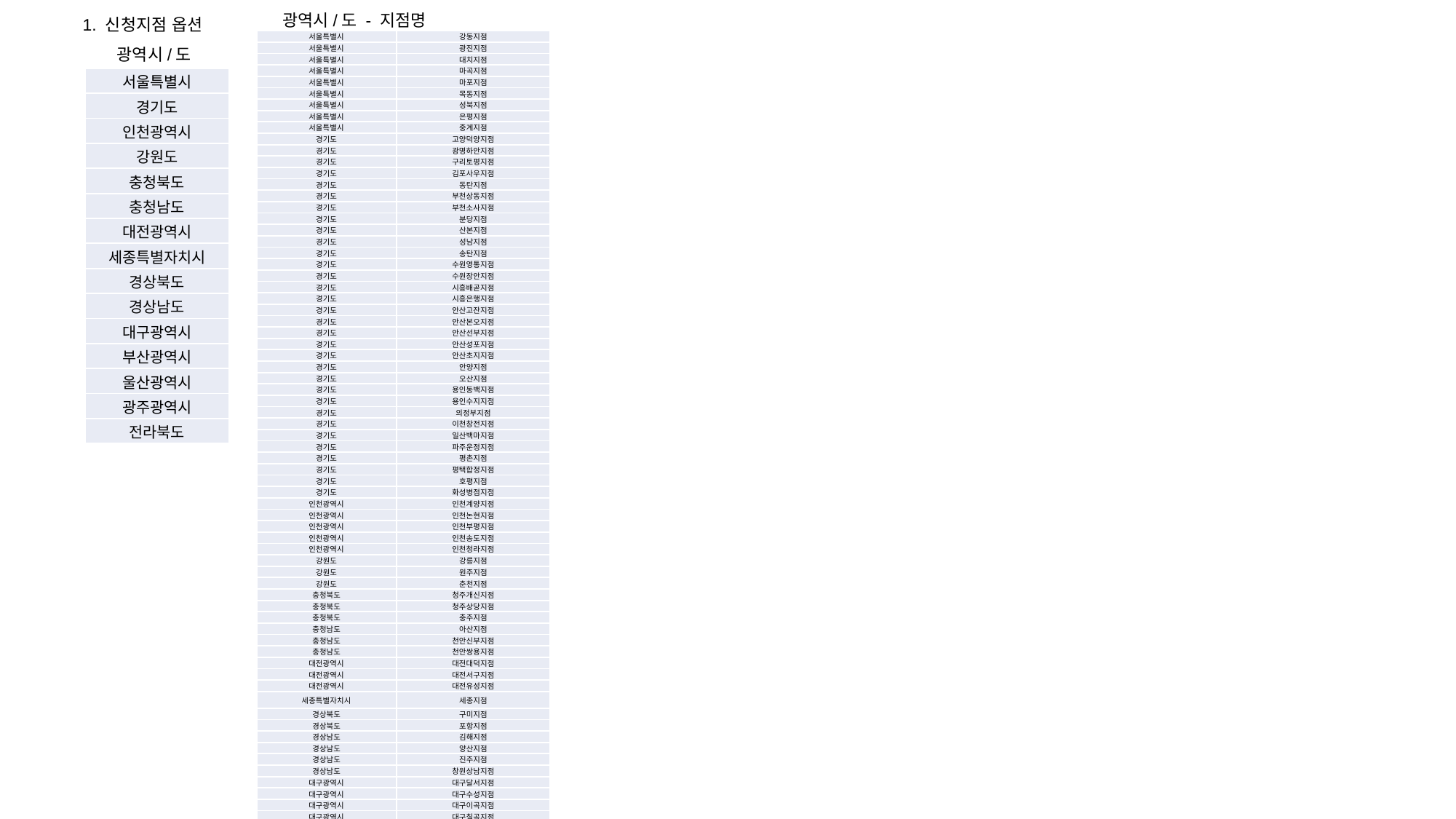

광역시/도 - 지점명
1. 신청지점 옵션
| 서울특별시 | 강동지점 |
| --- | --- |
| 서울특별시 | 광진지점 |
| 서울특별시 | 대치지점 |
| 서울특별시 | 마곡지점 |
| 서울특별시 | 마포지점 |
| 서울특별시 | 목동지점 |
| 서울특별시 | 성북지점 |
| 서울특별시 | 은평지점 |
| 서울특별시 | 중계지점 |
| 경기도 | 고양덕양지점 |
| 경기도 | 광명하안지점 |
| 경기도 | 구리토평지점 |
| 경기도 | 김포사우지점 |
| 경기도 | 동탄지점 |
| 경기도 | 부천상동지점 |
| 경기도 | 부천소사지점 |
| 경기도 | 분당지점 |
| 경기도 | 산본지점 |
| 경기도 | 성남지점 |
| 경기도 | 송탄지점 |
| 경기도 | 수원영통지점 |
| 경기도 | 수원장안지점 |
| 경기도 | 시흥배곧지점 |
| 경기도 | 시흥은행지점 |
| 경기도 | 안산고잔지점 |
| 경기도 | 안산본오지점 |
| 경기도 | 안산선부지점 |
| 경기도 | 안산성포지점 |
| 경기도 | 안산초지지점 |
| 경기도 | 안양지점 |
| 경기도 | 오산지점 |
| 경기도 | 용인동백지점 |
| 경기도 | 용인수지지점 |
| 경기도 | 의정부지점 |
| 경기도 | 이천창전지점 |
| 경기도 | 일산백마지점 |
| 경기도 | 파주운정지점 |
| 경기도 | 평촌지점 |
| 경기도 | 평택합정지점 |
| 경기도 | 호평지점 |
| 경기도 | 화성병점지점 |
| 인천광역시 | 인천계양지점 |
| 인천광역시 | 인천논현지점 |
| 인천광역시 | 인천부평지점 |
| 인천광역시 | 인천송도지점 |
| 인천광역시 | 인천청라지점 |
| 강원도 | 강릉지점 |
| 강원도 | 원주지점 |
| 강원도 | 춘천지점 |
| 충청북도 | 청주개신지점 |
| 충청북도 | 청주상당지점 |
| 충청북도 | 충주지점 |
| 충청남도 | 아산지점 |
| 충청남도 | 천안신부지점 |
| 충청남도 | 천안쌍용지점 |
| 대전광역시 | 대전대덕지점 |
| 대전광역시 | 대전서구지점 |
| 대전광역시 | 대전유성지점 |
| 세종특별자치시 | 세종지점 |
| 경상북도 | 구미지점 |
| 경상북도 | 포항지점 |
| 경상남도 | 김해지점 |
| 경상남도 | 양산지점 |
| 경상남도 | 진주지점 |
| 경상남도 | 창원상남지점 |
| 대구광역시 | 대구달서지점 |
| 대구광역시 | 대구수성지점 |
| 대구광역시 | 대구이곡지점 |
| 대구광역시 | 대구칠곡지점 |
| 부산광역시 | 부산동래지점 |
| 부산광역시 | 부산사하지점 |
| 부산광역시 | 부산수영지점 |
| 부산광역시 | 부산진구지점 |
| 부산광역시 | 부산해운대지점 |
| 부산광역시 | 부산화명지점 |
| 울산광역시 | 울산옥동지점 |
| 광주광역시 | 광주봉선지점 |
| 광주광역시 | 광주수완지점 |
| 광주광역시 | 광주일곡지점 |
| 전라북도 | 전주지점 |
광역시/도
| 서울특별시 |
| --- |
| 경기도 |
| 인천광역시 |
| 강원도 |
| 충청북도 |
| 충청남도 |
| 대전광역시 |
| 세종특별자치시 |
| 경상북도 |
| 경상남도 |
| 대구광역시 |
| 부산광역시 |
| 울산광역시 |
| 광주광역시 |
| 전라북도 |